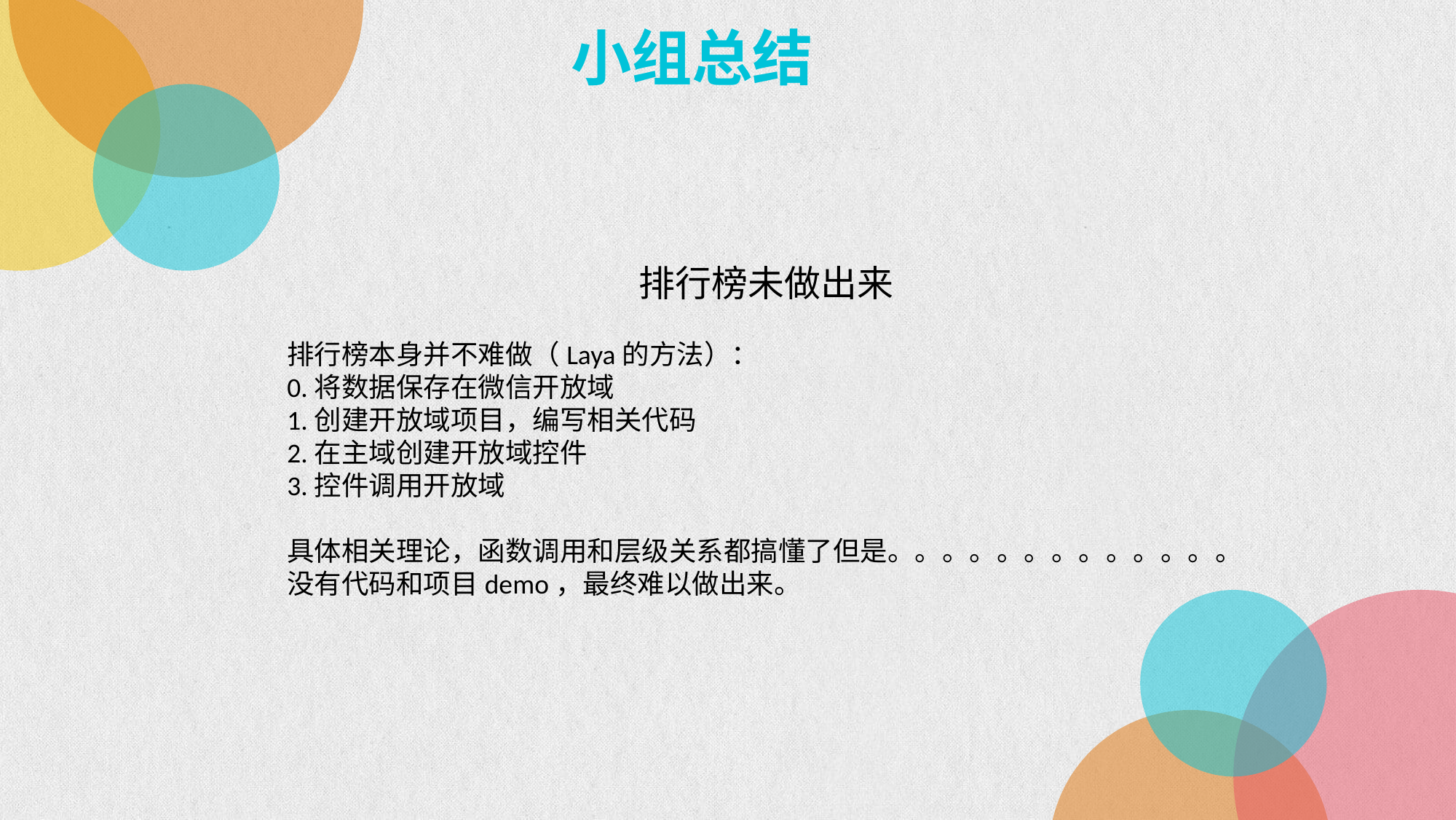

小组总结

排行榜未做出来

排行榜本身并不难做（Laya的方法）：
0.将数据保存在微信开放域
1.创建开放域项目，编写相关代码
2.在主域创建开放域控件
3.控件调用开放域

具体相关理论，函数调用和层级关系都搞懂了但是。。。。。。。。。。。。。
没有代码和项目demo，最终难以做出来。